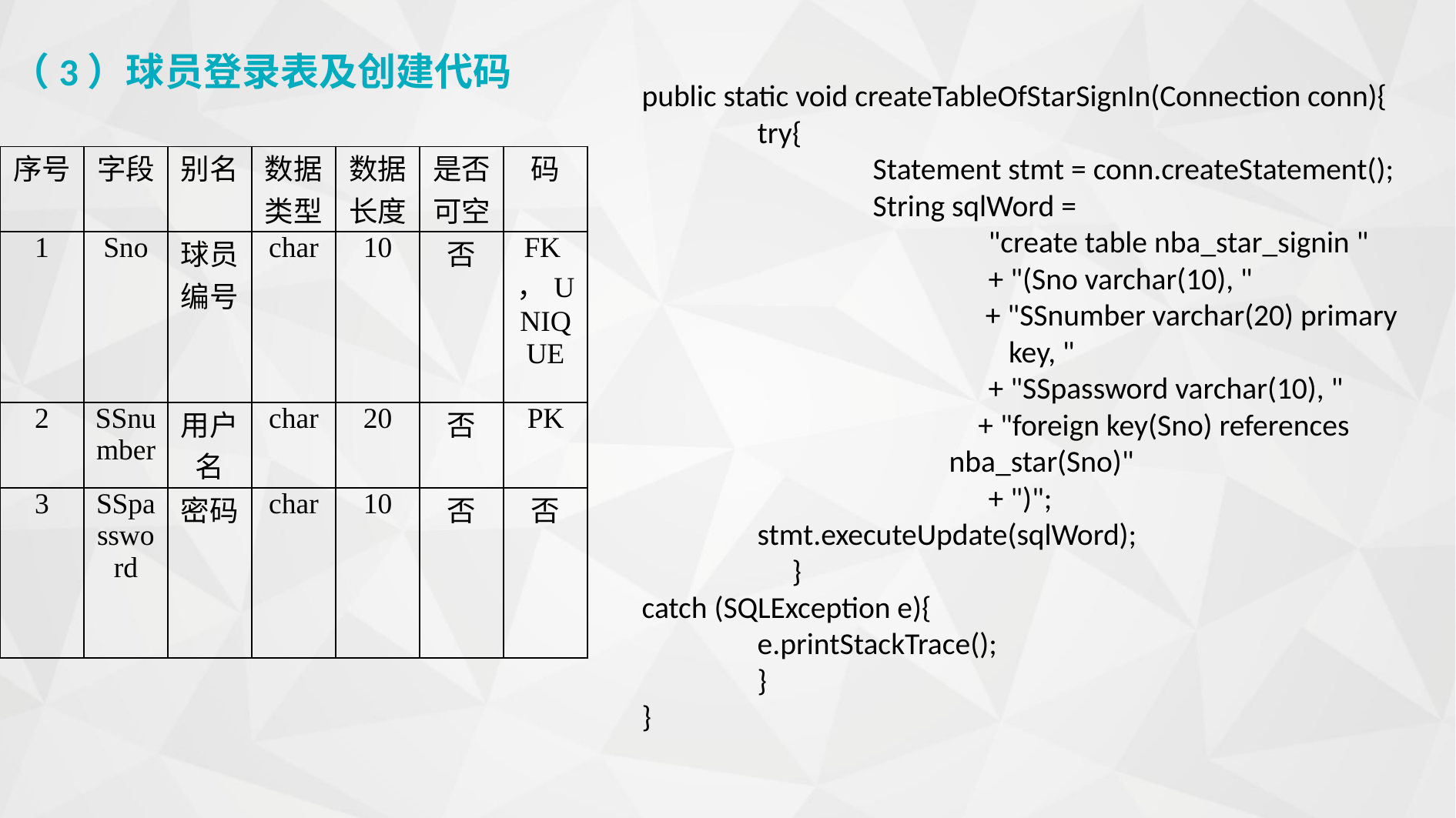

（3）球员登录表及创建代码

public static void createTableOfStarSignIn(Connection conn){
	try{
		Statement stmt = conn.createStatement();
		String sqlWord =
			"create table nba_star_signin "
			+ "(Sno varchar(10), "
		             + "SSnumber varchar(20) primary    key, "
			+ "SSpassword varchar(10), "
		     + "foreign key(Sno) references    nba_star(Sno)"
			+ ")";
	stmt.executeUpdate(sqlWord);
	     }
catch (SQLException e){
	e.printStackTrace();
	}
}

| 序号 | 字段 | 别名 | 数据类型 | 数据长度 | 是否可空 | 码 |
| --- | --- | --- | --- | --- | --- | --- |
| 1 | Sno | 球员编号 | char | 10 | 否 | FK，UNIQUE |
| 2 | SSnumber | 用户名 | char | 20 | 否 | PK |
| 3 | SSpassword | 密码 | char | 10 | 否 | 否 |